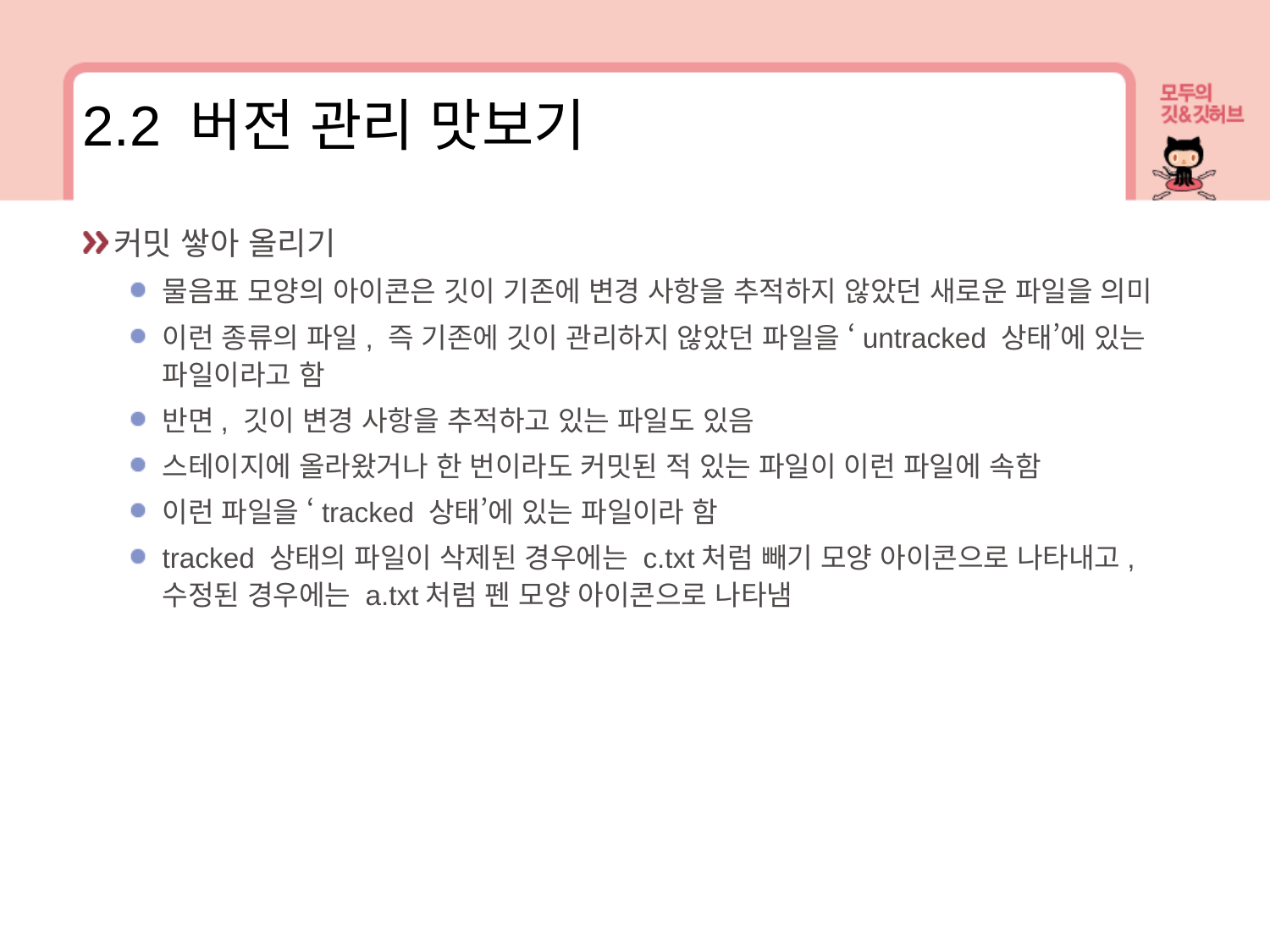

2.2 버전 관리 맛보기
커밋 쌓아 올리기
물음표 모양의 아이콘은 깃이 기존에 변경 사항을 추적하지 않았던 새로운 파일을 의미
이런 종류의 파일, 즉 기존에 깃이 관리하지 않았던 파일을 ‘untracked 상태’에 있는 파일이라고 함
반면, 깃이 변경 사항을 추적하고 있는 파일도 있음
스테이지에 올라왔거나 한 번이라도 커밋된 적 있는 파일이 이런 파일에 속함
이런 파일을 ‘tracked 상태’에 있는 파일이라 함
tracked 상태의 파일이 삭제된 경우에는 c.txt처럼 빼기 모양 아이콘으로 나타내고, 수정된 경우에는 a.txt처럼 펜 모양 아이콘으로 나타냄